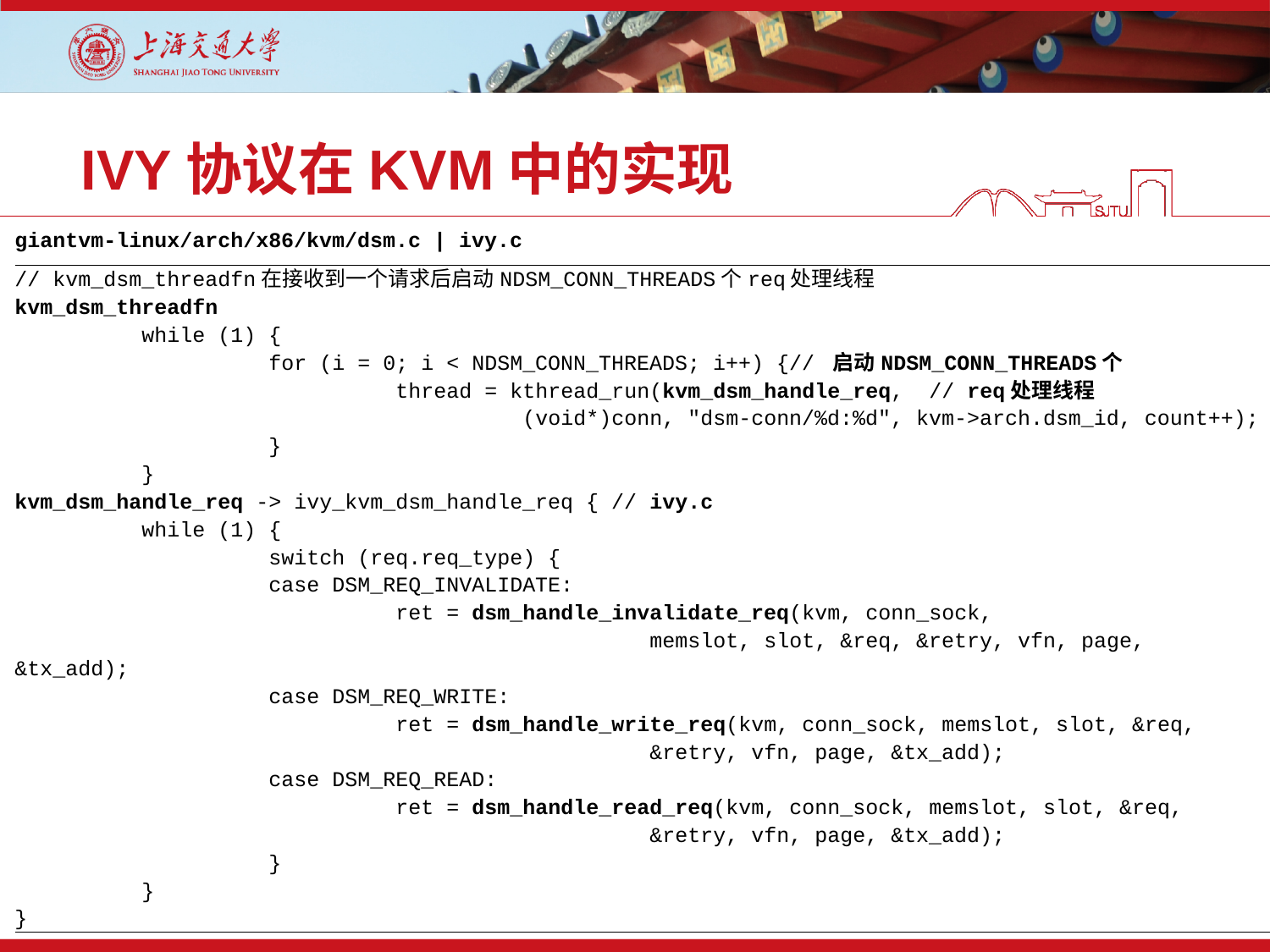

# IVY协议在KVM中的实现
| giantvm-linux/arch/x86/kvm/dsm.c | ivy.c |
| --- |
| // kvm\_dsm\_threadfn在接收到一个请求后启动NDSM\_CONN\_THREADS个req处理线程 kvm\_dsm\_threadfn while (1) { for (i = 0; i < NDSM\_CONN\_THREADS; i++) {// 启动NDSM\_CONN\_THREADS个 thread = kthread\_run(kvm\_dsm\_handle\_req, // req处理线程 (void\*)conn, "dsm-conn/%d:%d", kvm->arch.dsm\_id, count++); } } kvm\_dsm\_handle\_req -> ivy\_kvm\_dsm\_handle\_req { // ivy.c while (1) { switch (req.req\_type) { case DSM\_REQ\_INVALIDATE: ret = dsm\_handle\_invalidate\_req(kvm, conn\_sock, memslot, slot, &req, &retry, vfn, page, &tx\_add); case DSM\_REQ\_WRITE: ret = dsm\_handle\_write\_req(kvm, conn\_sock, memslot, slot, &req, &retry, vfn, page, &tx\_add); case DSM\_REQ\_READ: ret = dsm\_handle\_read\_req(kvm, conn\_sock, memslot, slot, &req, &retry, vfn, page, &tx\_add); } } } |